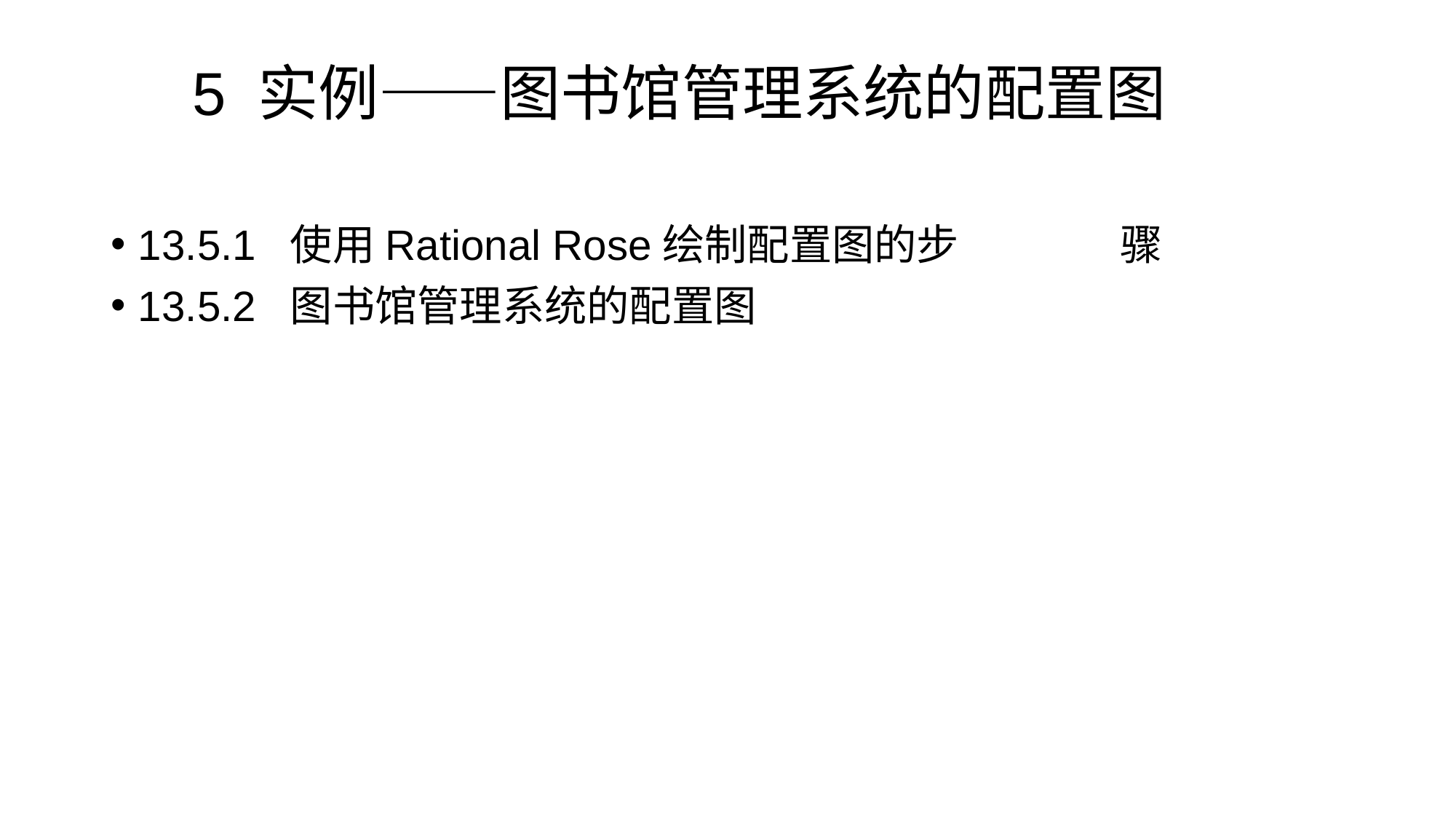

# 5 实例——图书馆管理系统的配置图
13.5.1  使用Rational Rose绘制配置图的步		骤
13.5.2  图书馆管理系统的配置图